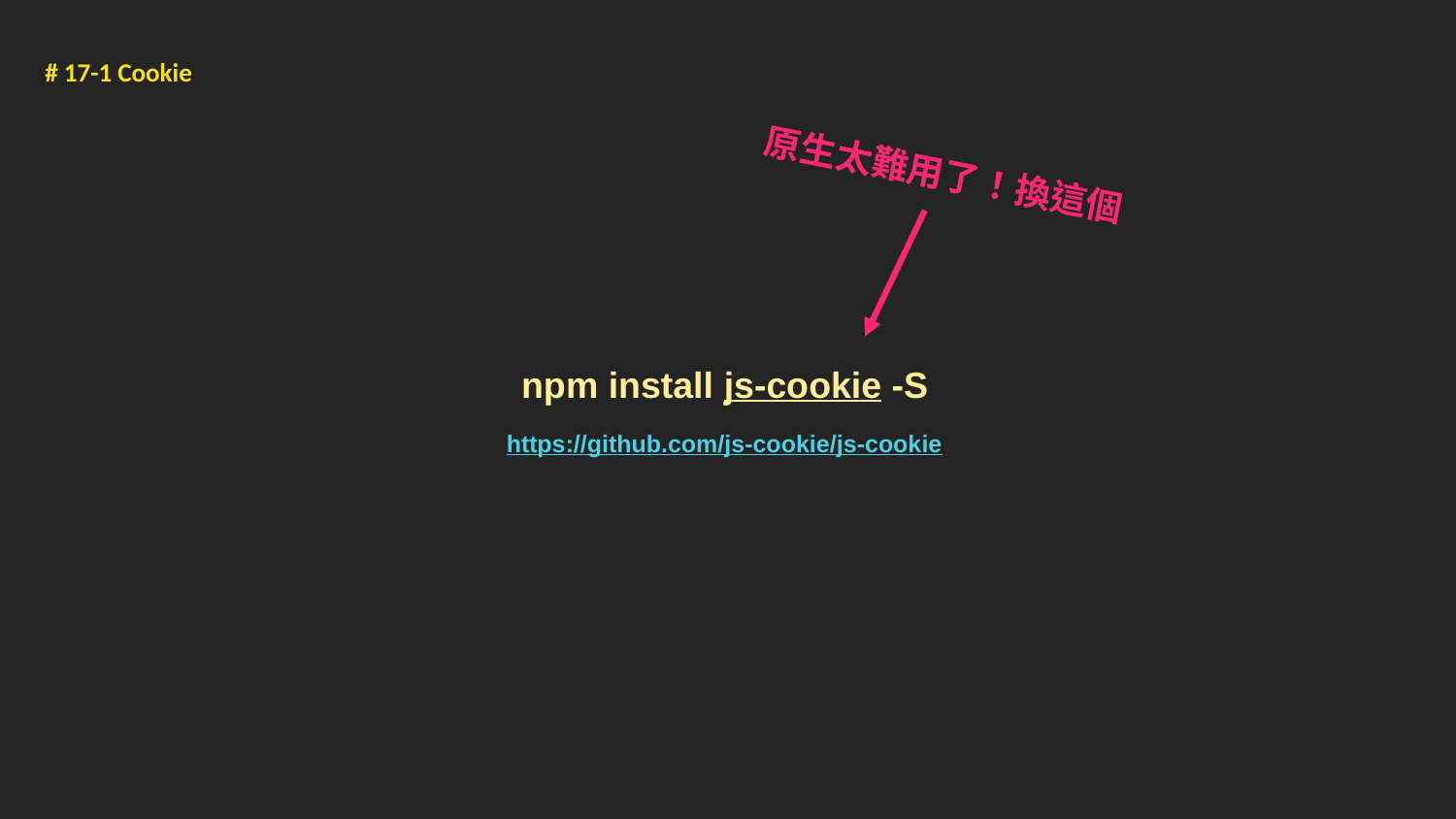

# 17-1 Cookie
原生太難用了！換這個
npm install js-cookie -S
https://github.com/js-cookie/js-cookie